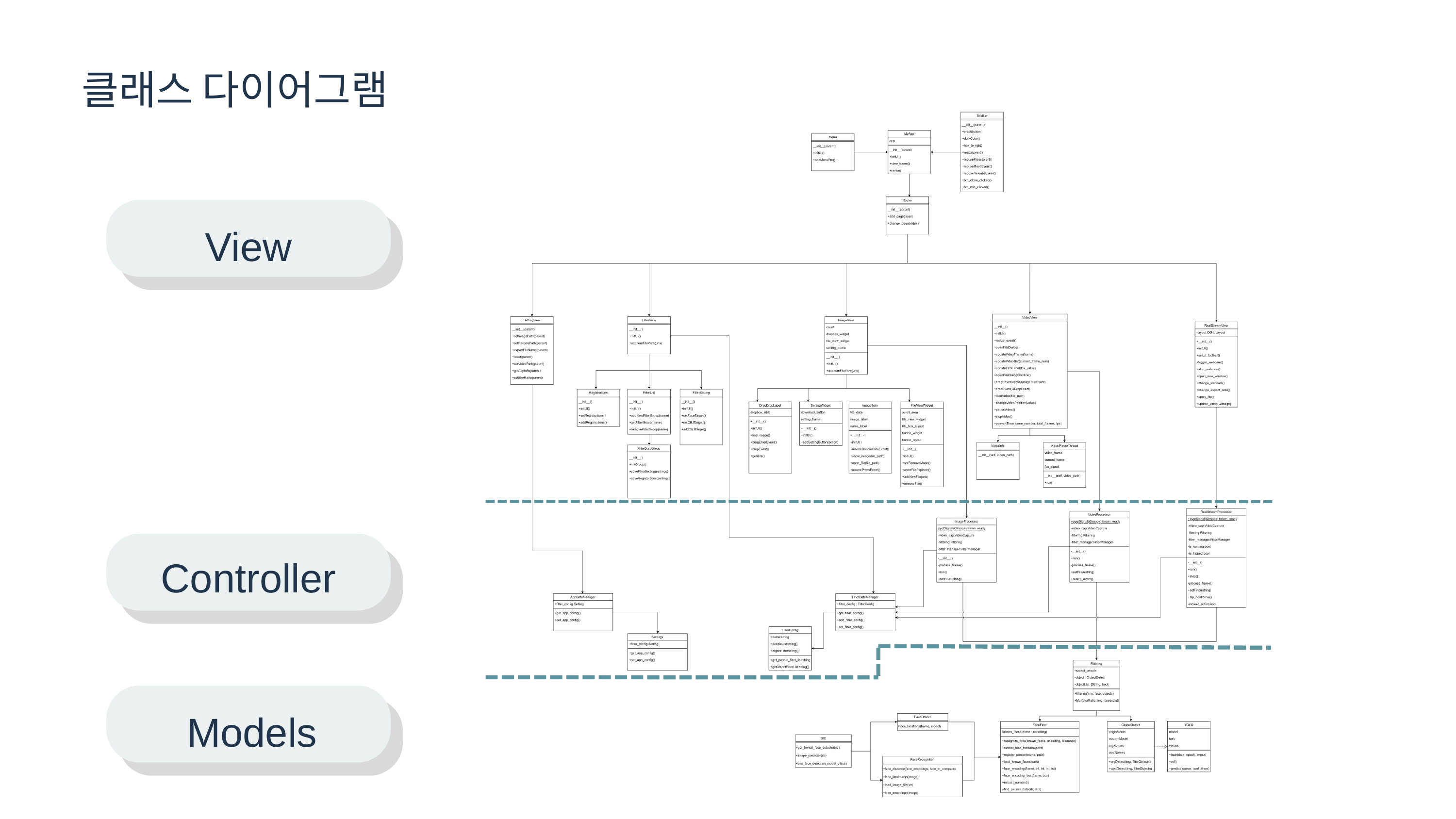

클래스 다이어그램

View
View

Controller

View

Models
View